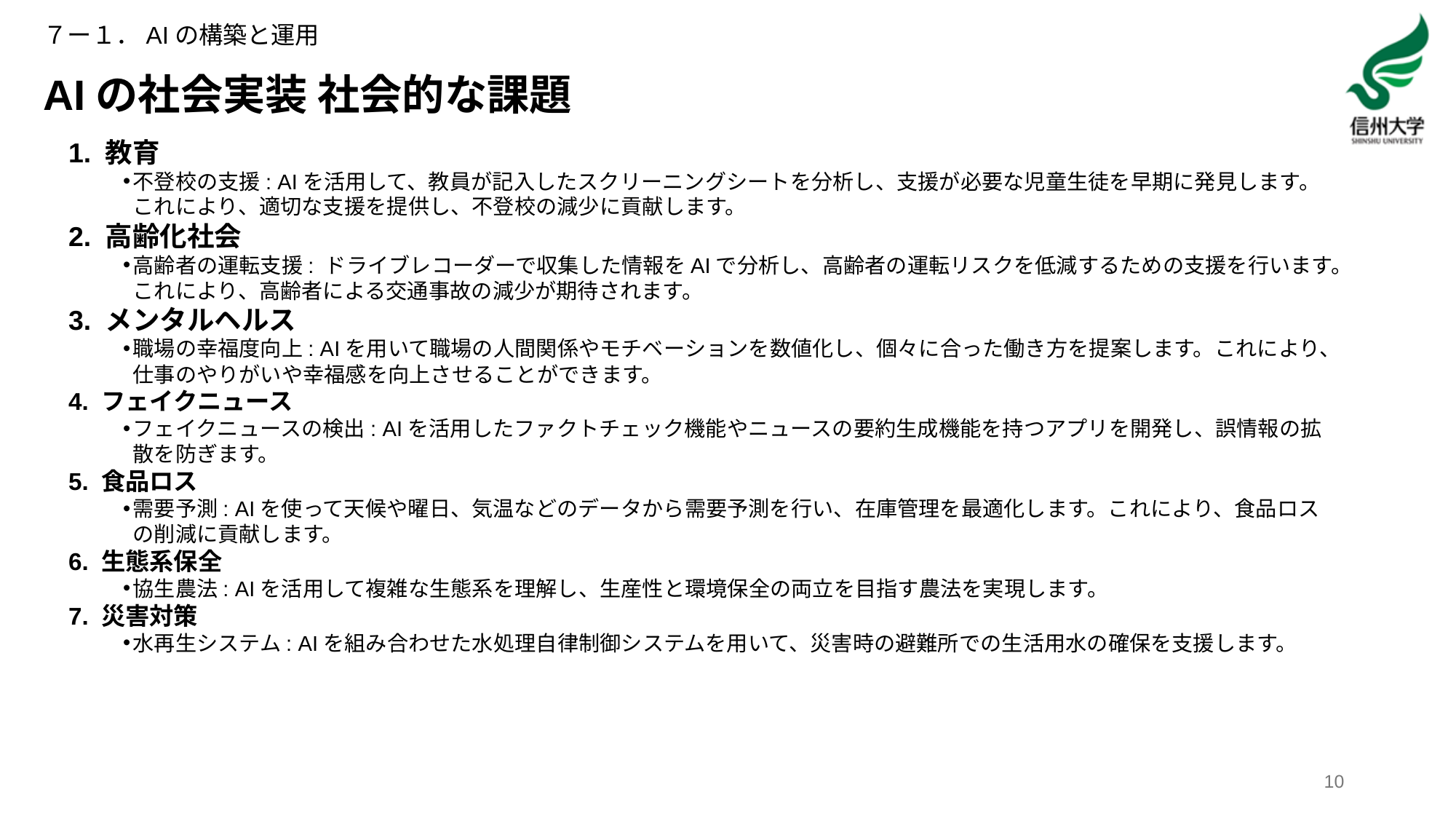

７ー１．AIの構築と運用
# AIの社会実装 社会的な課題
1. 教育
不登校の支援: AIを活用して、教員が記入したスクリーニングシートを分析し、支援が必要な児童生徒を早期に発見します。これにより、適切な支援を提供し、不登校の減少に貢献します。
2. 高齢化社会
高齢者の運転支援: ドライブレコーダーで収集した情報をAIで分析し、高齢者の運転リスクを低減するための支援を行います。これにより、高齢者による交通事故の減少が期待されます。
3. メンタルヘルス
職場の幸福度向上: AIを用いて職場の人間関係やモチベーションを数値化し、個々に合った働き方を提案します。これにより、仕事のやりがいや幸福感を向上させることができます。
4. フェイクニュース
フェイクニュースの検出: AIを活用したファクトチェック機能やニュースの要約生成機能を持つアプリを開発し、誤情報の拡散を防ぎます。
5. 食品ロス
需要予測: AIを使って天候や曜日、気温などのデータから需要予測を行い、在庫管理を最適化します。これにより、食品ロスの削減に貢献します。
6. 生態系保全
協生農法: AIを活用して複雑な生態系を理解し、生産性と環境保全の両立を目指す農法を実現します。
7. 災害対策
水再生システム: AIを組み合わせた水処理自律制御システムを用いて、災害時の避難所での生活用水の確保を支援します。
10